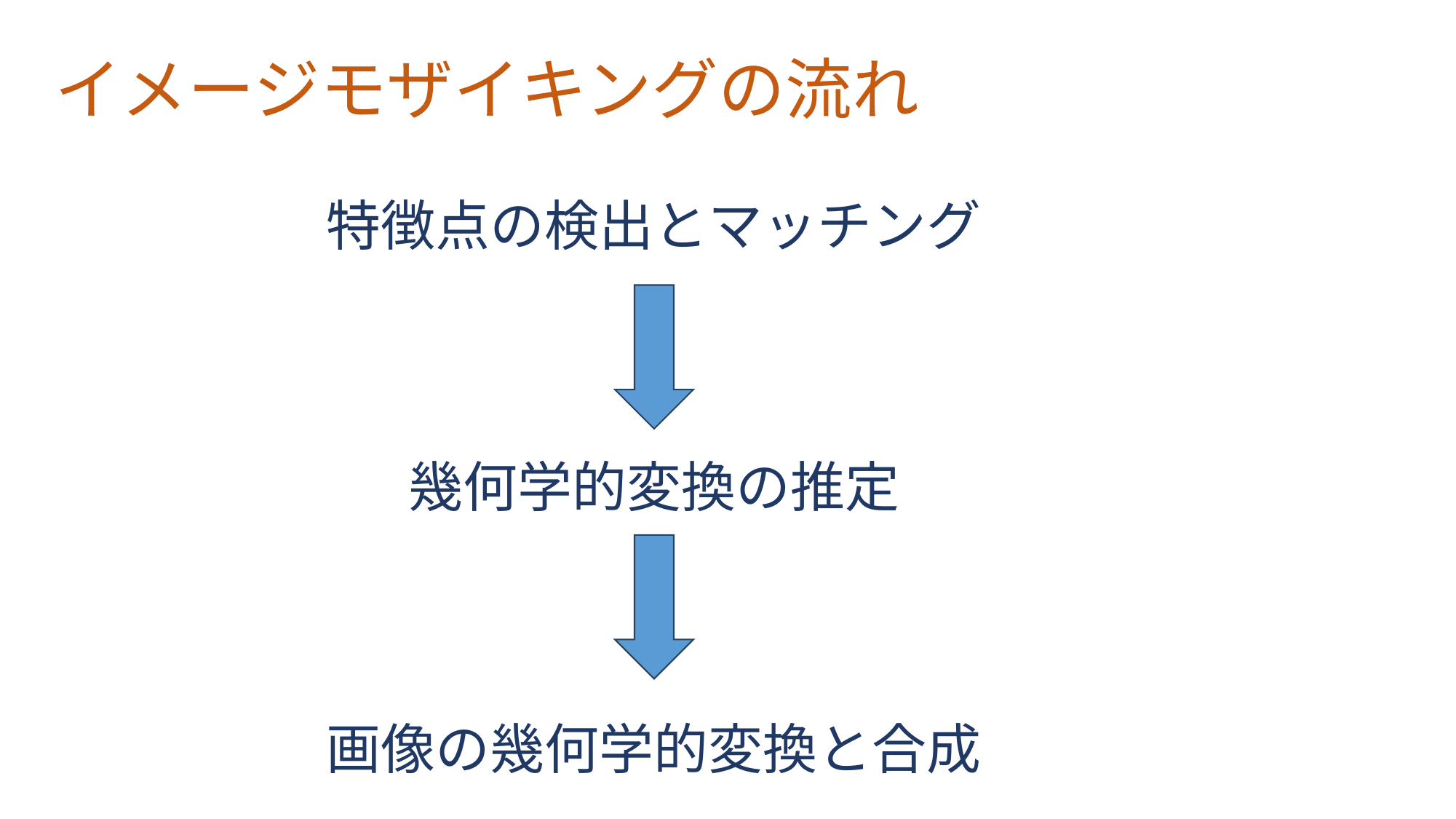

# イメージモザイキングの流れ
特徴点の検出とマッチング

幾何学的変換の推定

画像の幾何学的変換と合成